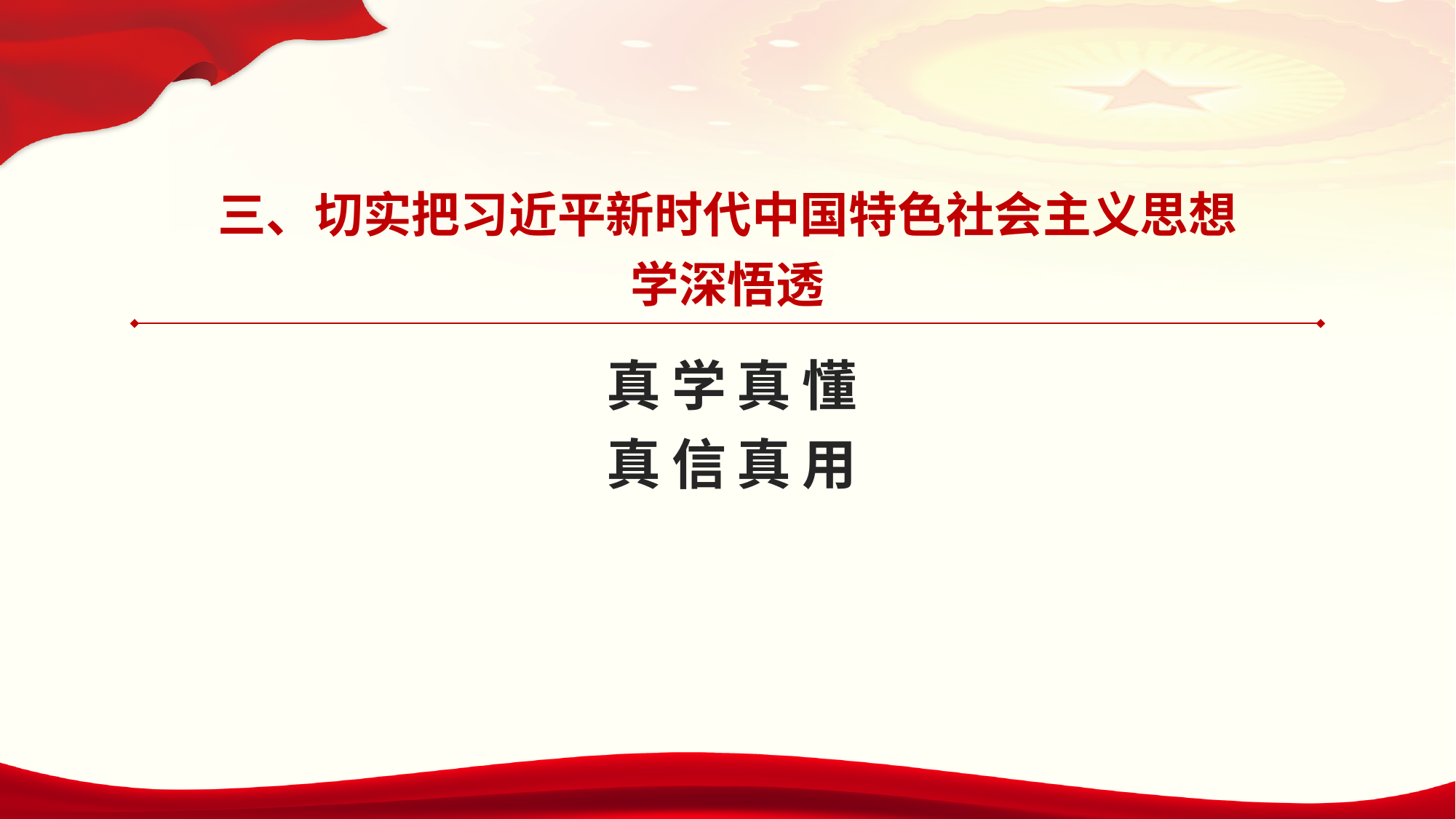

三、切实把习近平新时代中国特色社会主义思想
学深悟透
真学真懂
真信真用